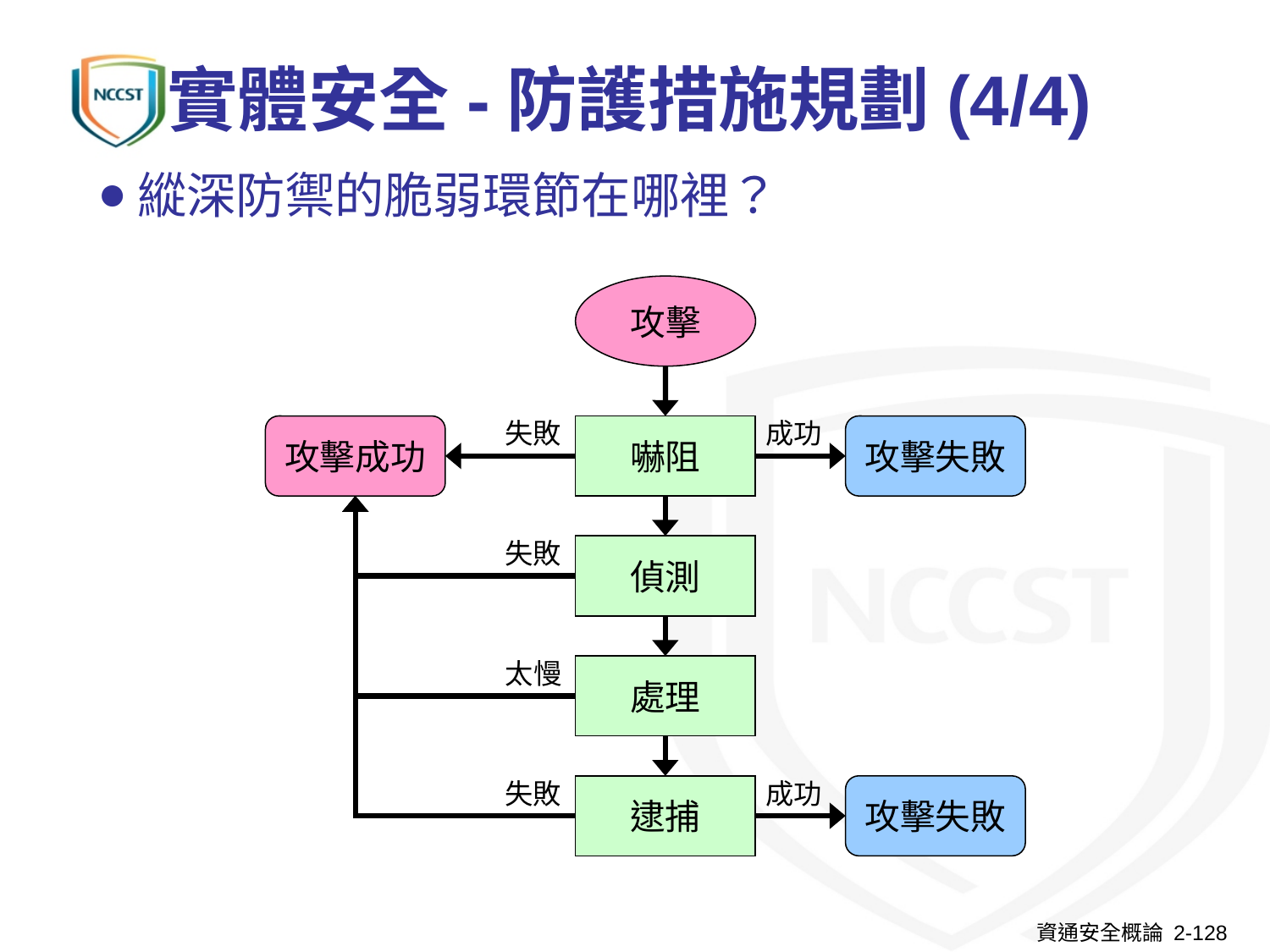

# 實體安全-防護措施規劃(4/4)
縱深防禦的脆弱環節在哪裡？
攻擊
攻擊成功
失敗
嚇阻
成功
攻擊失敗
失敗
偵測
太慢
處理
失敗
逮捕
成功
攻擊失敗